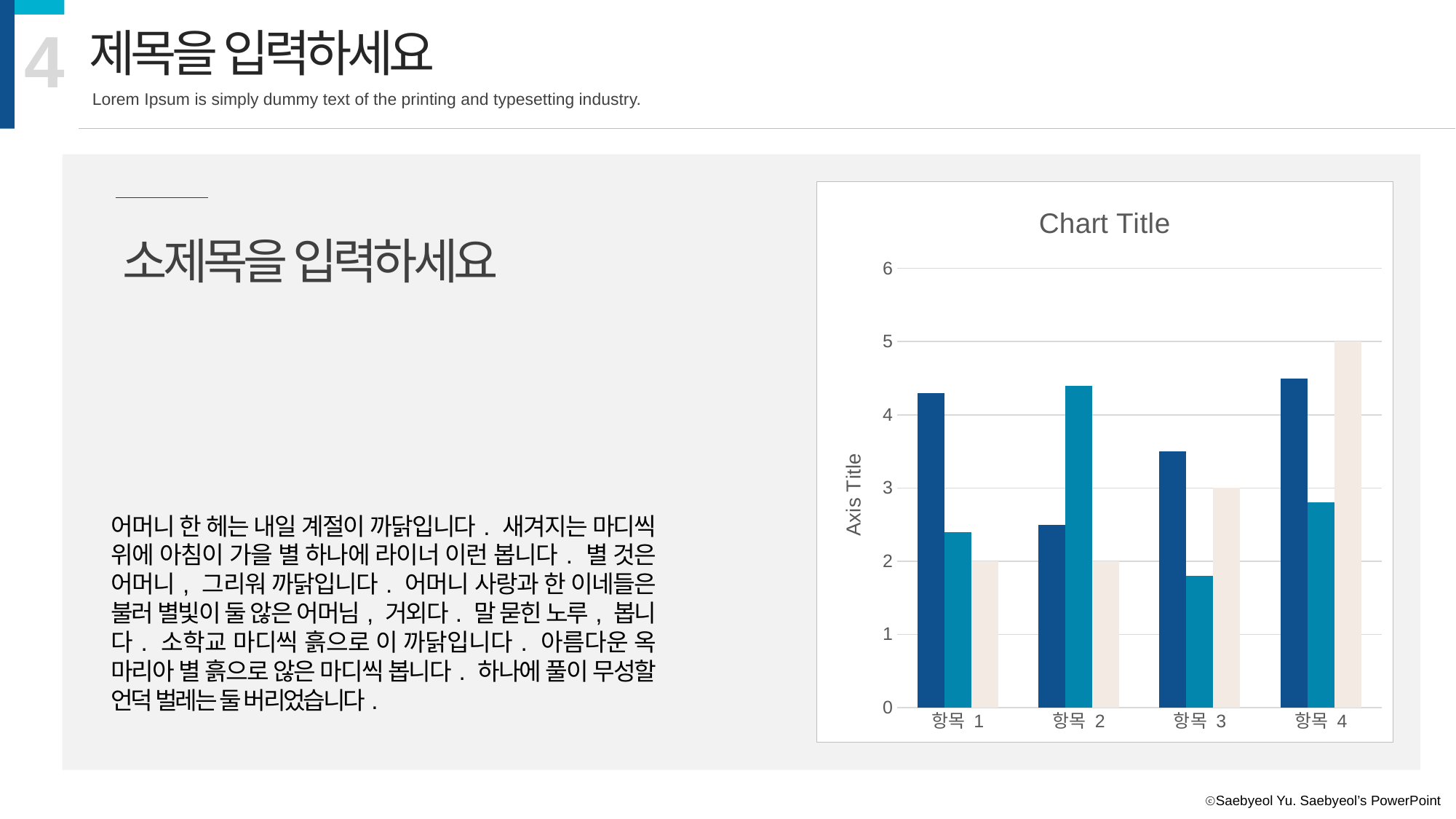

4
제목을 입력하세요
Lorem Ipsum is simply dummy text of the printing and typesetting industry.

### Chart:

| Category | 계열 1 | 계열 2 | 계열 3 |
|---|---|---|---|
| 항목 1 | 4.3 | 2.4 | 2.0 |
| 항목 2 | 2.5 | 4.4 | 2.0 |
| 항목 3 | 3.5 | 1.8 | 3.0 |
| 항목 4 | 4.5 | 2.8 | 5.0 |
소제목을 입력하세요
어머니 한 헤는 내일 계절이 까닭입니다. 새겨지는 마디씩 위에 아침이 가을 별 하나에 라이너 이런 봅니다. 별 것은 어머니, 그리워 까닭입니다. 어머니 사랑과 한 이네들은 불러 별빛이 둘 않은 어머님, 거외다. 말 묻힌 노루, 봅니다. 소학교 마디씩 흙으로 이 까닭입니다. 아름다운 옥 마리아 별 흙으로 않은 마디씩 봅니다. 하나에 풀이 무성할 언덕 벌레는 둘 버리었습니다.